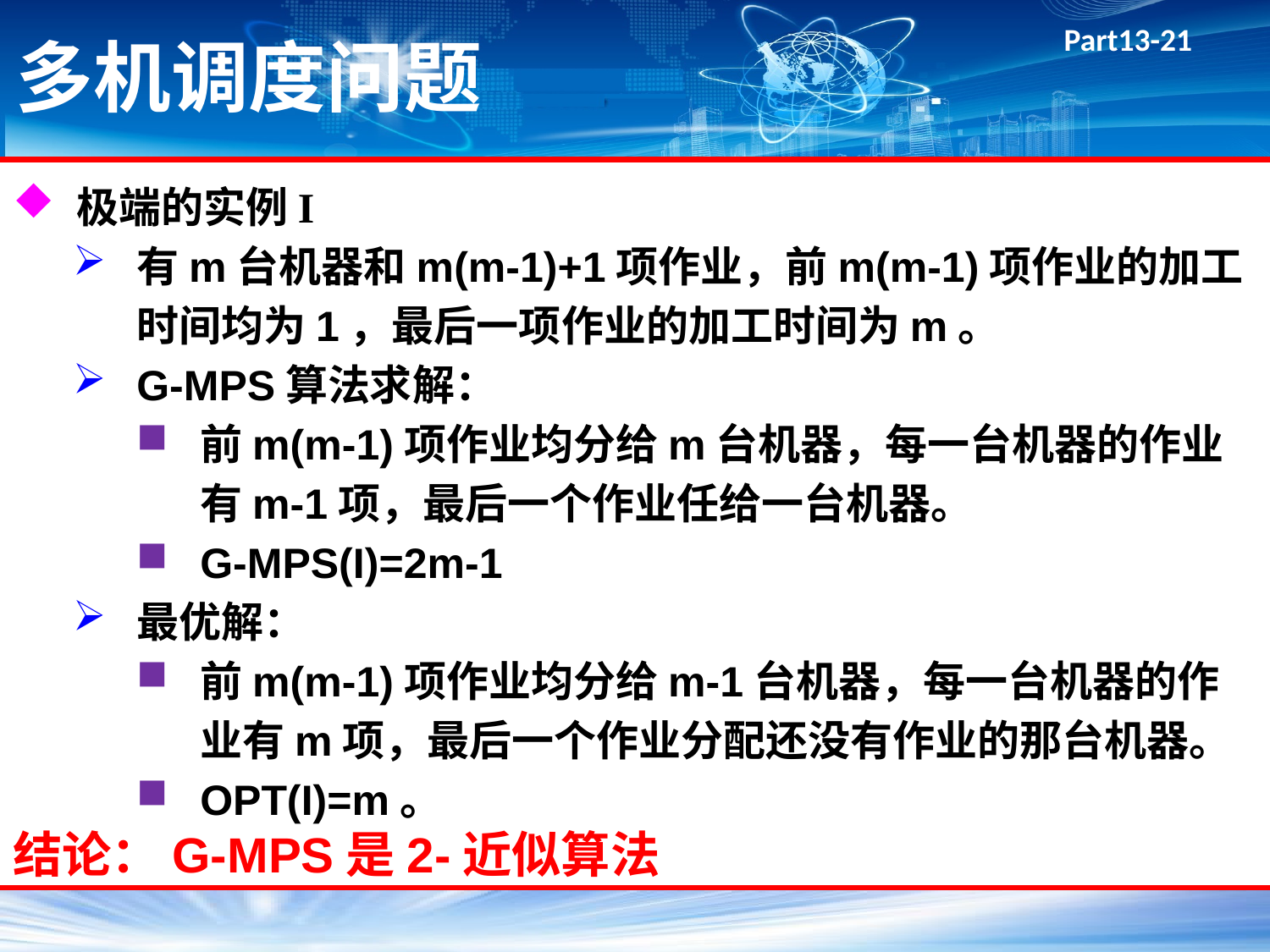

# 多机调度问题
极端的实例I
有m台机器和m(m-1)+1项作业，前m(m-1)项作业的加工时间均为1，最后一项作业的加工时间为m。
G-MPS算法求解：
前m(m-1)项作业均分给m台机器，每一台机器的作业有m-1项，最后一个作业任给一台机器。
G-MPS(I)=2m-1
最优解：
前m(m-1)项作业均分给m-1台机器，每一台机器的作业有m项，最后一个作业分配还没有作业的那台机器。
OPT(I)=m。
结论：G-MPS是2-近似算法